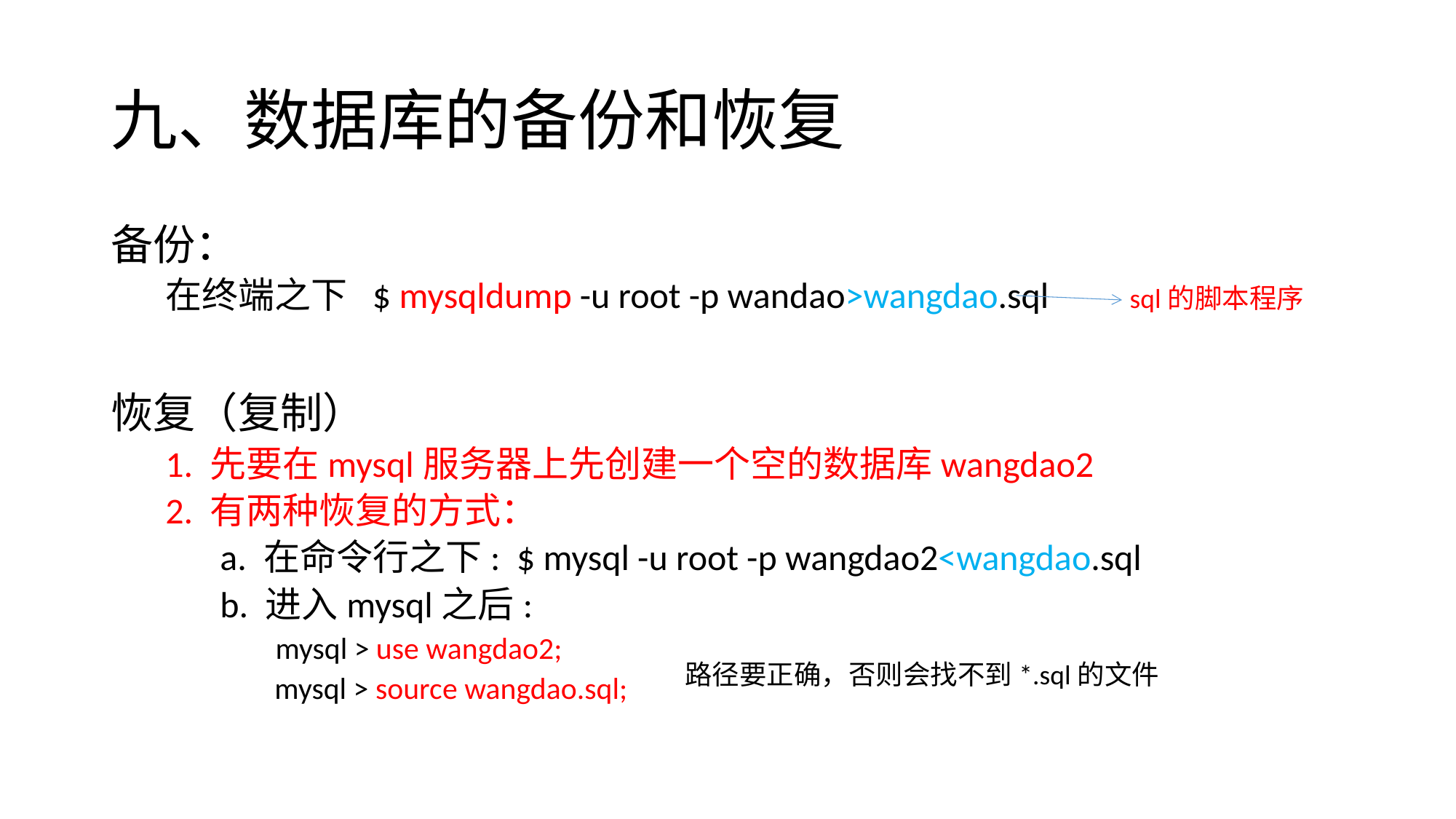

# 九、数据库的备份和恢复
备份：
在终端之下  $ mysqldump -u root -p wandao>wangdao.sql

恢复（复制）
1. 先要在mysql服务器上先创建一个空的数据库wangdao2
2. 有两种恢复的方式：
a. 在命令行之下:  $ mysql -u root -p wangdao2<wangdao.sql
b. 进入mysql之后:
        mysql > use wangdao2;
mysql > source wangdao.sql;
sql的脚本程序
路径要正确，否则会找不到*.sql的文件